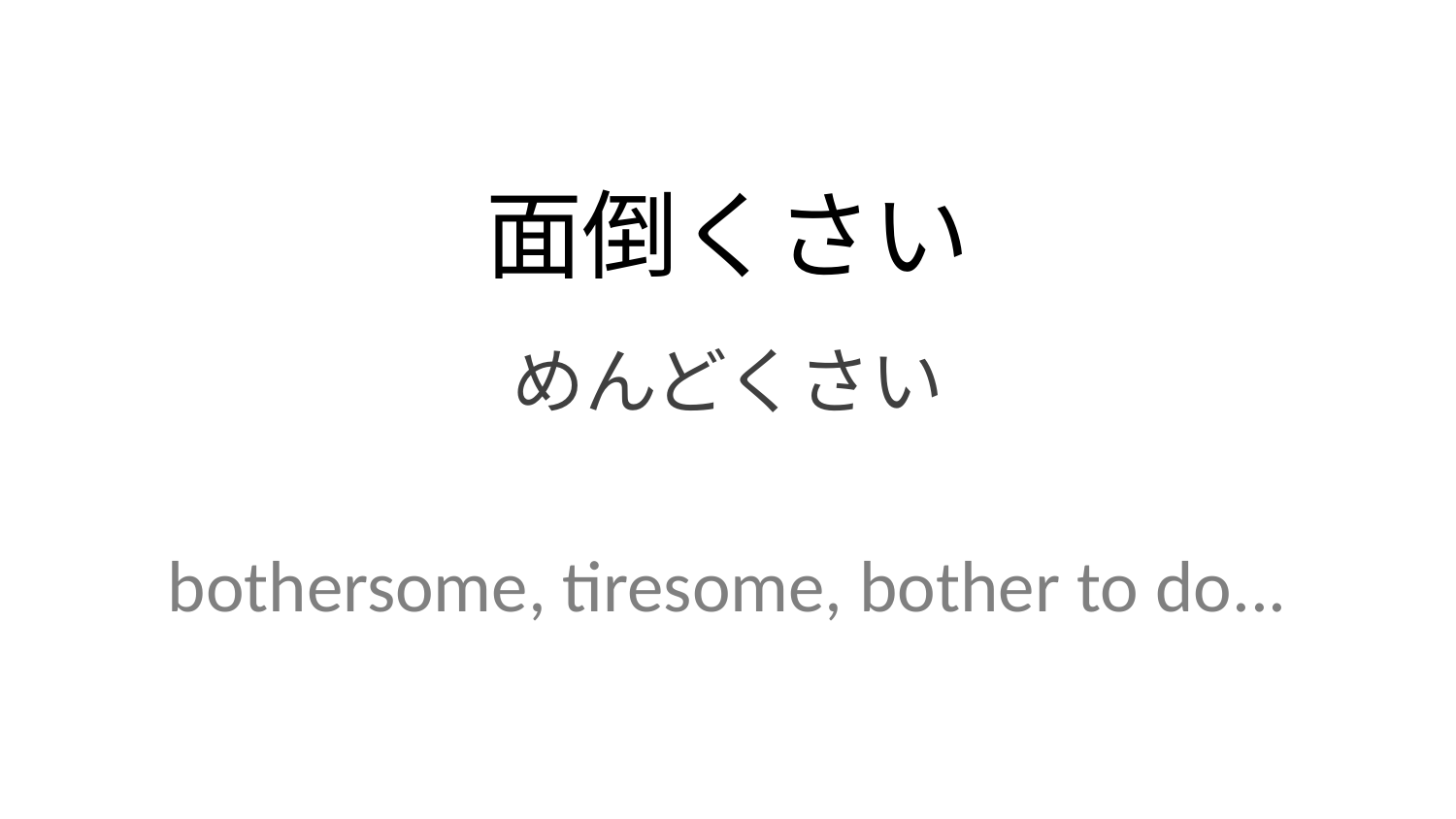

面倒くさい

めんどくさい
bothersome, tiresome, bother to do...